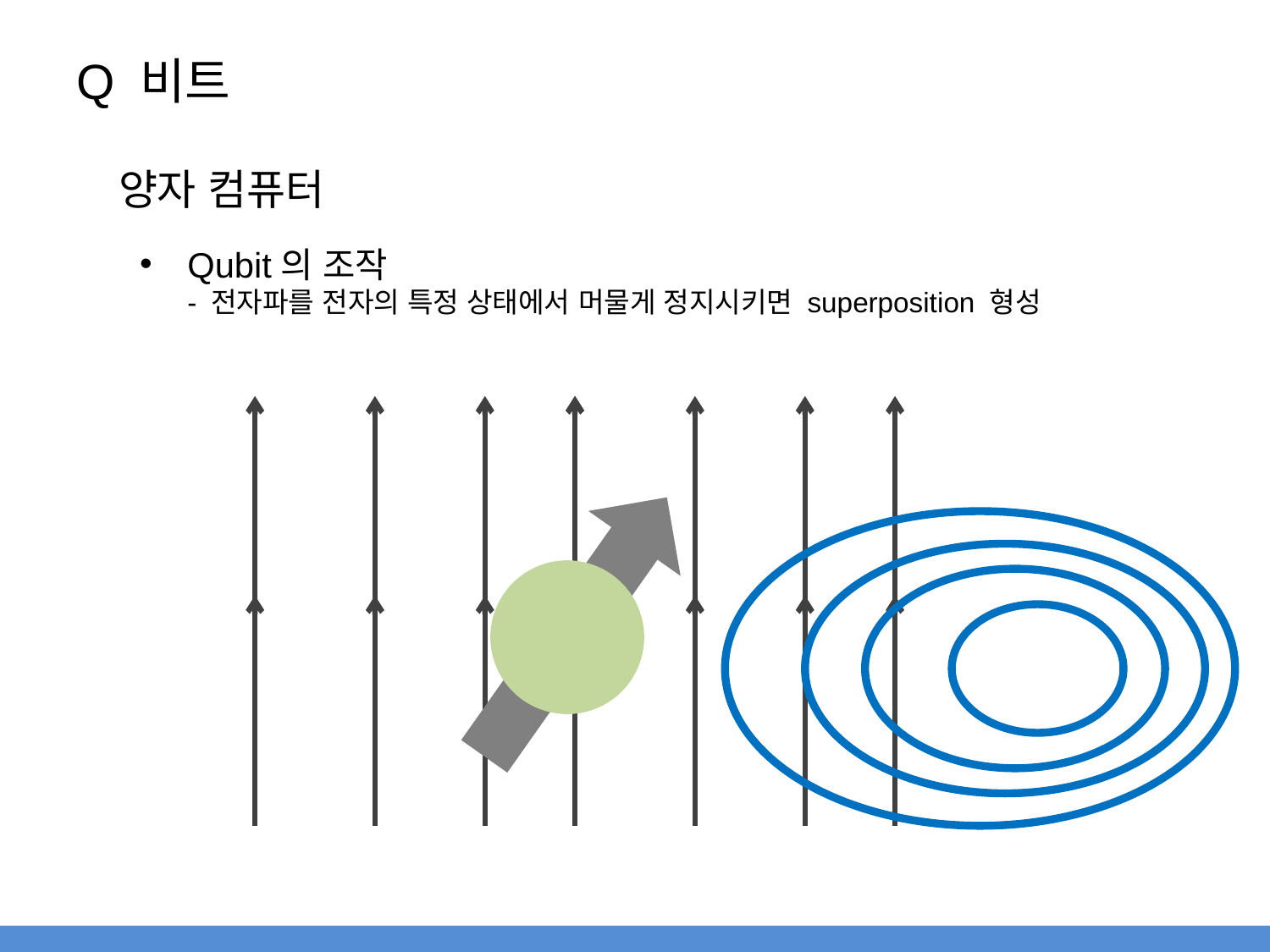

# Q 비트
양자 컴퓨터
Qubit의 조작
- 전자파를 전자의 특정 상태에서 머물게 정지시키면 superposition 형성